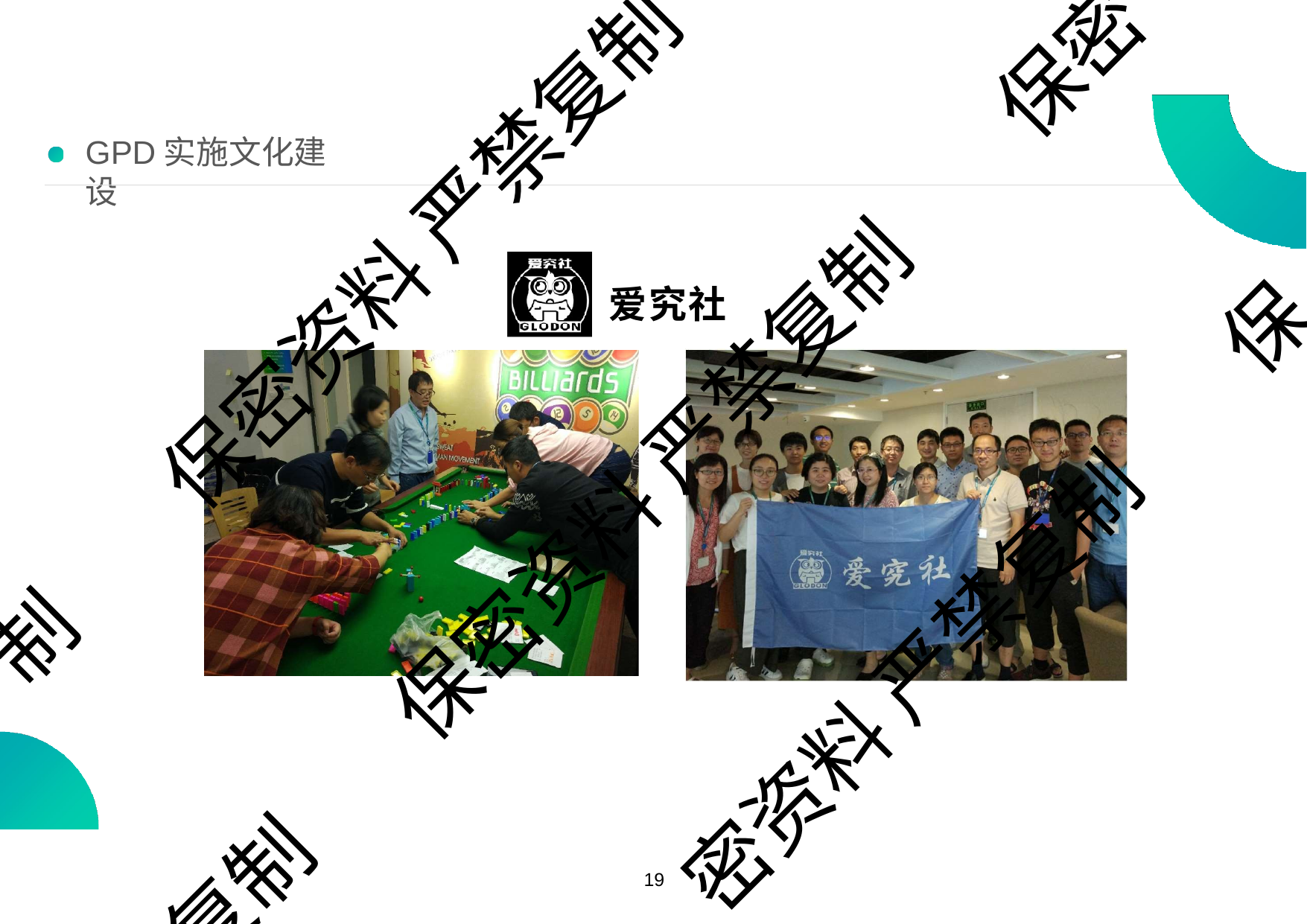

保密

GPD实施文化建设

保密资料 严禁复制

保
爱究社

保密资料 严禁复制
制
密资料 严禁复制

复制
19